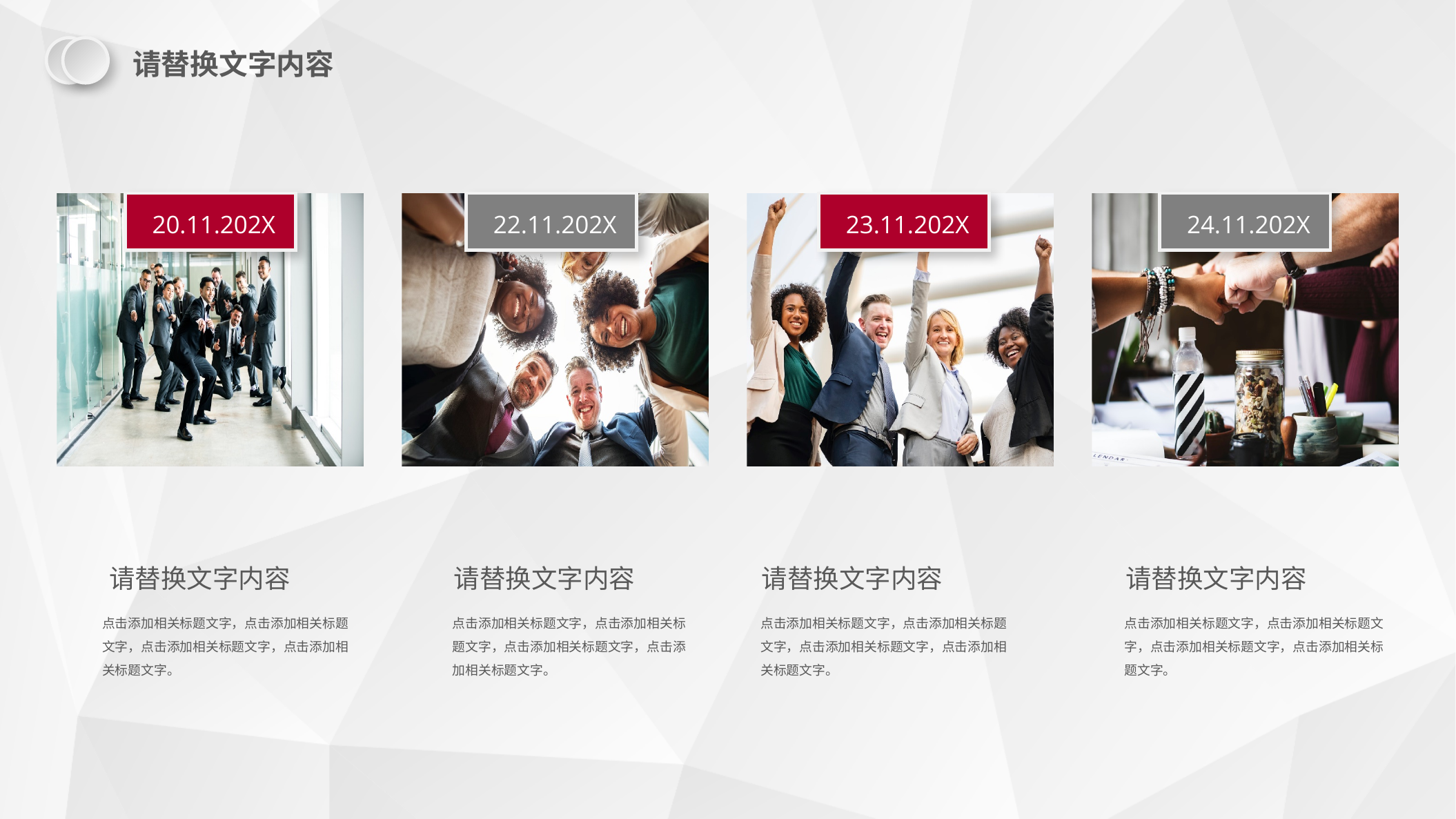

请替换文字内容

20.11.202X
请替换文字内容
点击添加相关标题文字，点击添加相关标题文字，点击添加相关标题文字，点击添加相关标题文字。

22.11.202X
请替换文字内容
点击添加相关标题文字，点击添加相关标题文字，点击添加相关标题文字，点击添加相关标题文字。

23.11.202X
请替换文字内容
点击添加相关标题文字，点击添加相关标题文字，点击添加相关标题文字，点击添加相关标题文字。

24.11.202X
请替换文字内容
点击添加相关标题文字，点击添加相关标题文字，点击添加相关标题文字，点击添加相关标题文字。